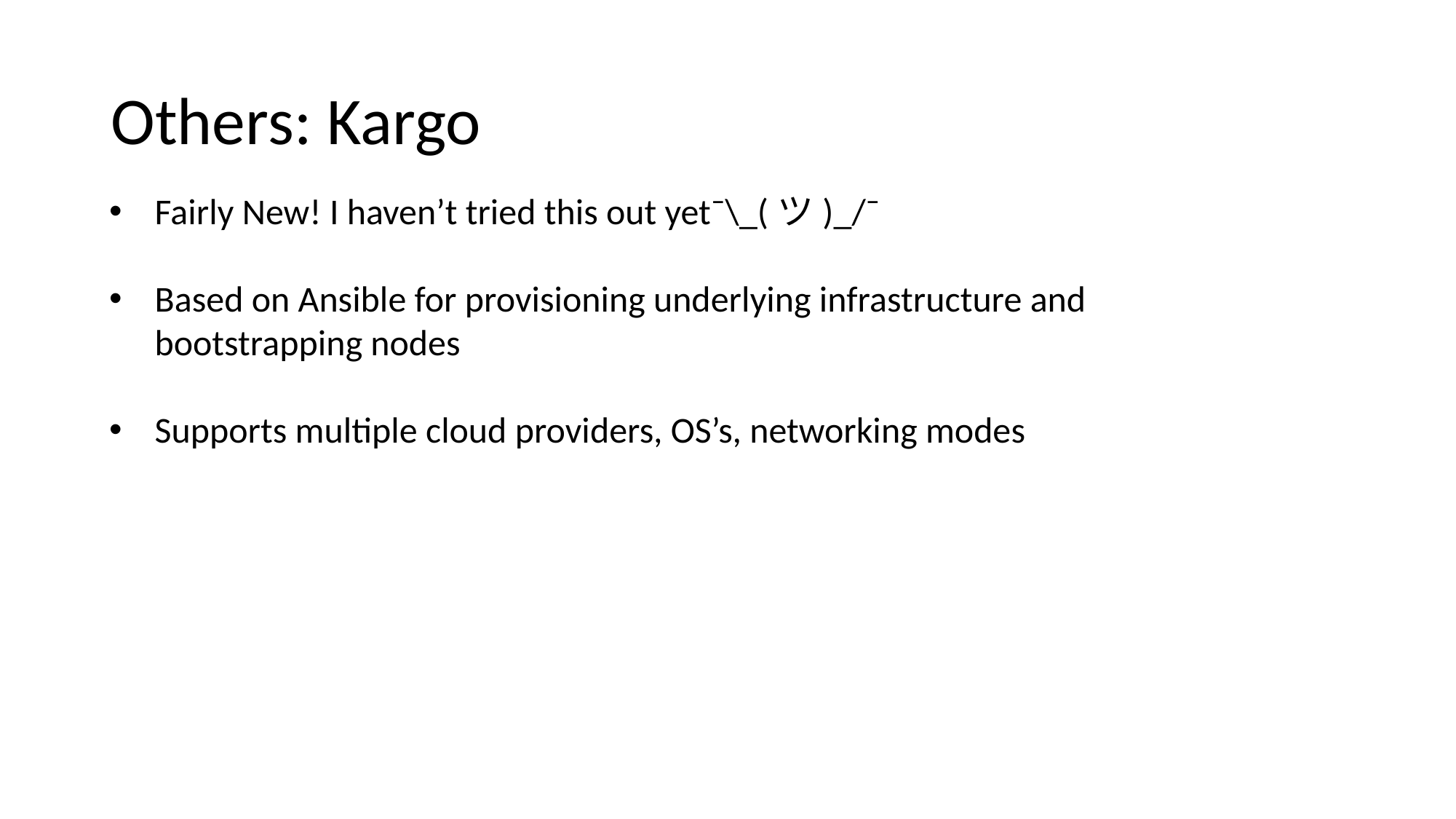

# Others: Kargo
Fairly New! I haven’t tried this out yet¯\_(ツ)_/¯

Based on Ansible for provisioning underlying infrastructure and bootstrapping nodes

Supports multiple cloud providers, OS’s, networking modes